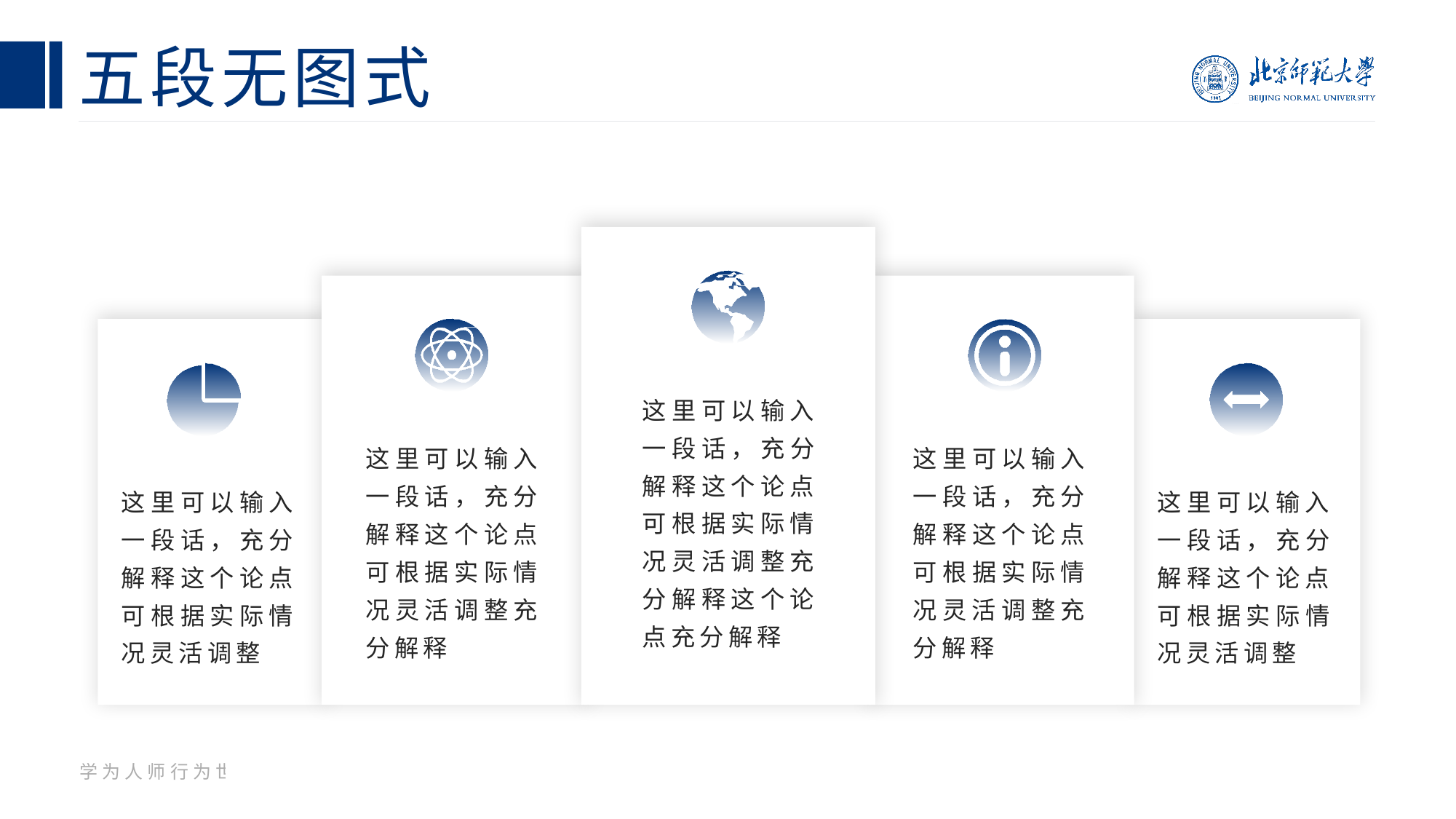

# 五段无图式

这里可以输入一段话，充分解释这个论点可根据实际情况灵活调整充分解释这个论点充分解释

这里可以输入一段话，充分解释这个论点可根据实际情况灵活调整充分解释
这里可以输入一段话，充分解释这个论点可根据实际情况灵活调整充分解释
这里可以输入一段话，充分解释这个论点可根据实际情况灵活调整
这里可以输入一段话，充分解释这个论点可根据实际情况灵活调整